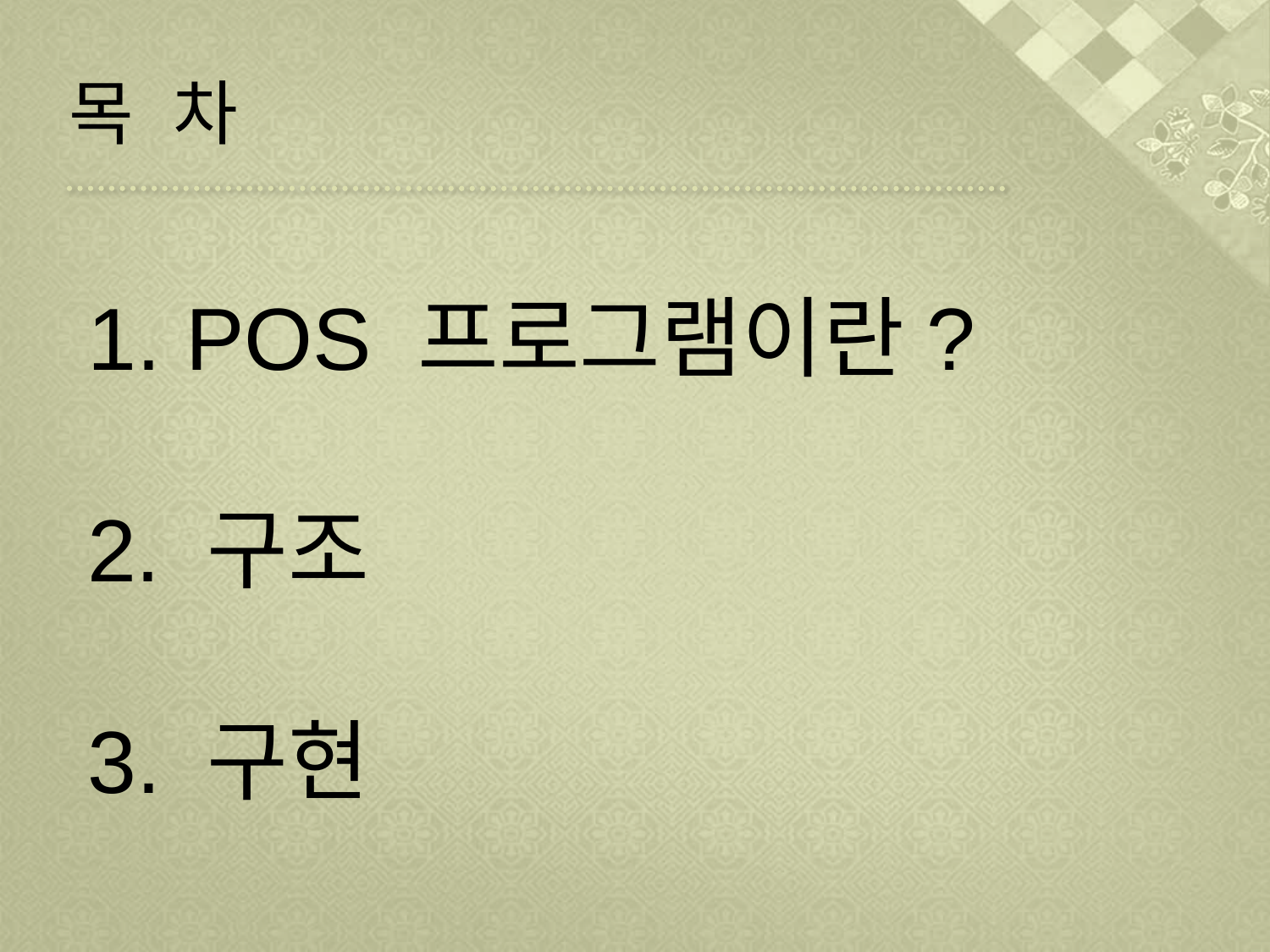

# 목  차
 POS 프로그램이란?

 구조

3. 구현